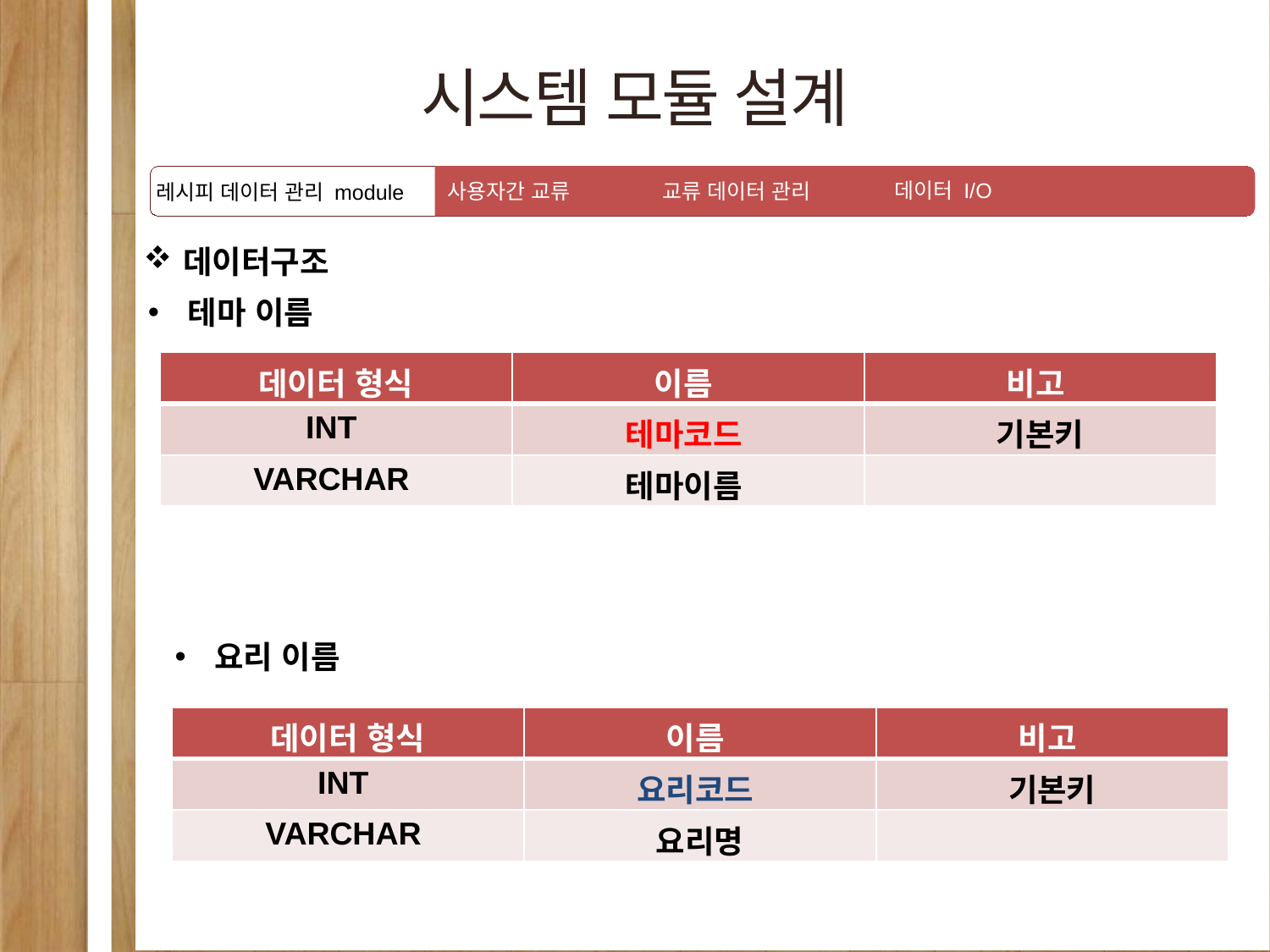

시스템 모듈 설계

데이터 I/O
사용자간 교류
교류 데이터 관리
레시피 데이터 관리 module

데이터구조
테마 이름
| 데이터 형식 | 이름 | 비고 |
| --- | --- | --- |
| INT | 테마코드 | 기본키 |
| VARCHAR | 테마이름 |  |
요리 이름
| 데이터 형식 | 이름 | 비고 |
| --- | --- | --- |
| INT | 요리코드 | 기본키 |
| VARCHAR | 요리명 |  |